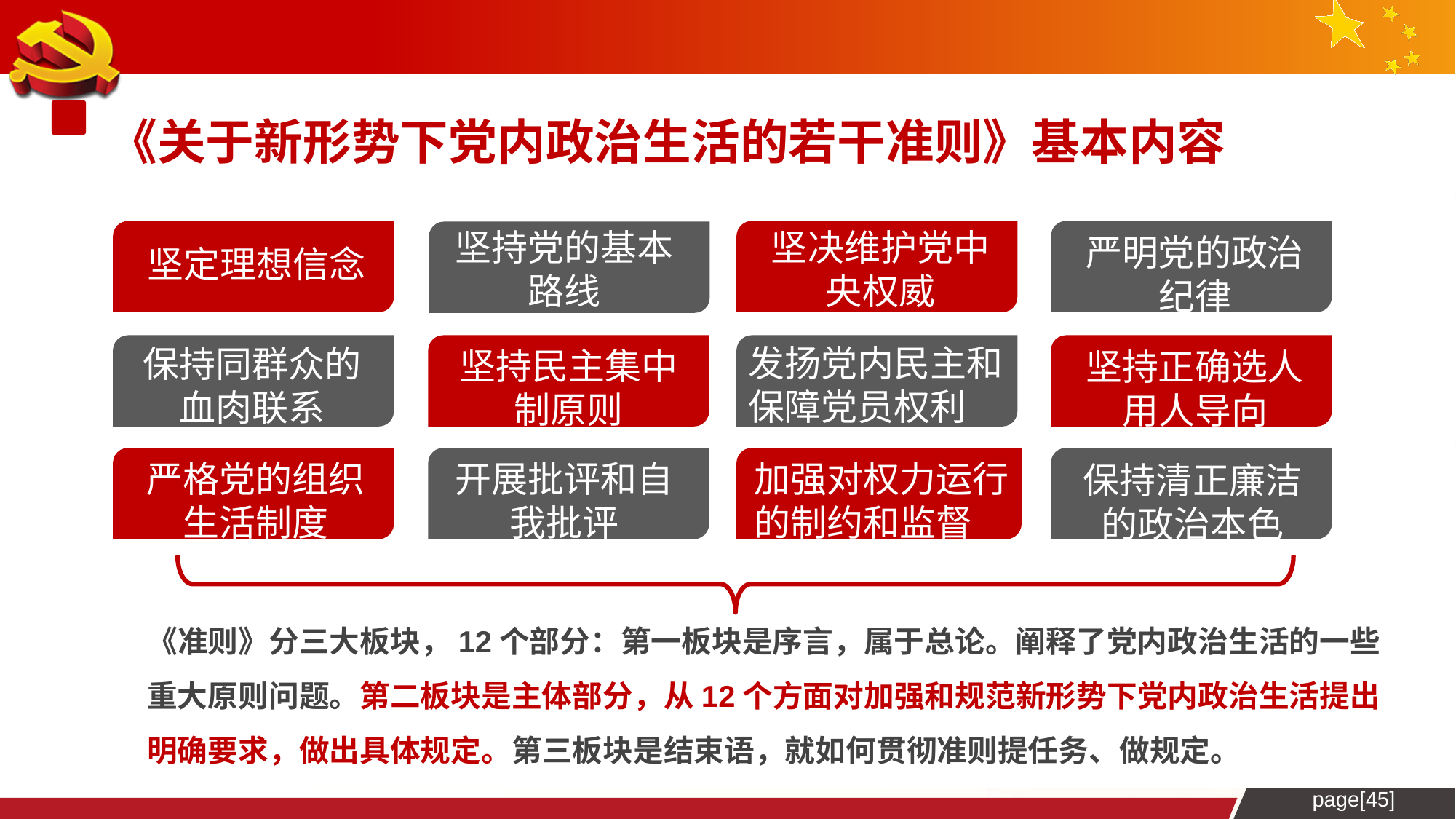

《关于新形势下党内政治生活的若干准则》基本内容
坚决维护党中央权威

坚持党的基本路线

坚定理想信念

严明党的政治纪律

保持同群众的血肉联系

坚持民主集中制原则

发扬党内民主和保障党员权利

坚持正确选人用人导向

严格党的组织生活制度

开展批评和自我批评

加强对权力运行
的制约和监督

保持清正廉洁的政治本色
《准则》分三大板块，12个部分：第一板块是序言，属于总论。阐释了党内政治生活的一些重大原则问题。第二板块是主体部分，从12个方面对加强和规范新形势下党内政治生活提出明确要求，做出具体规定。第三板块是结束语，就如何贯彻准则提任务、做规定。